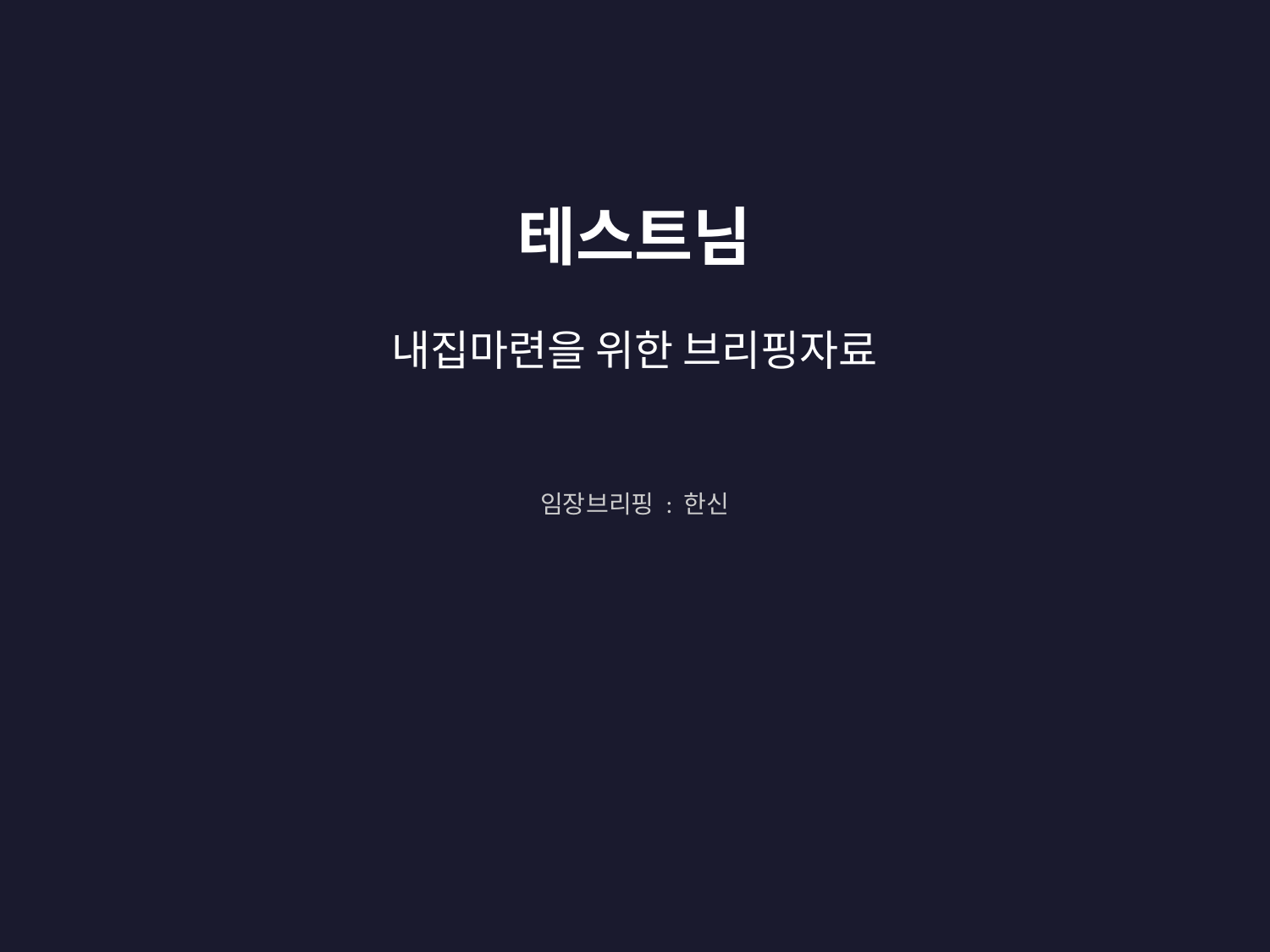

테스트님
내집마련을 위한 브리핑자료
임장브리핑 : 한신